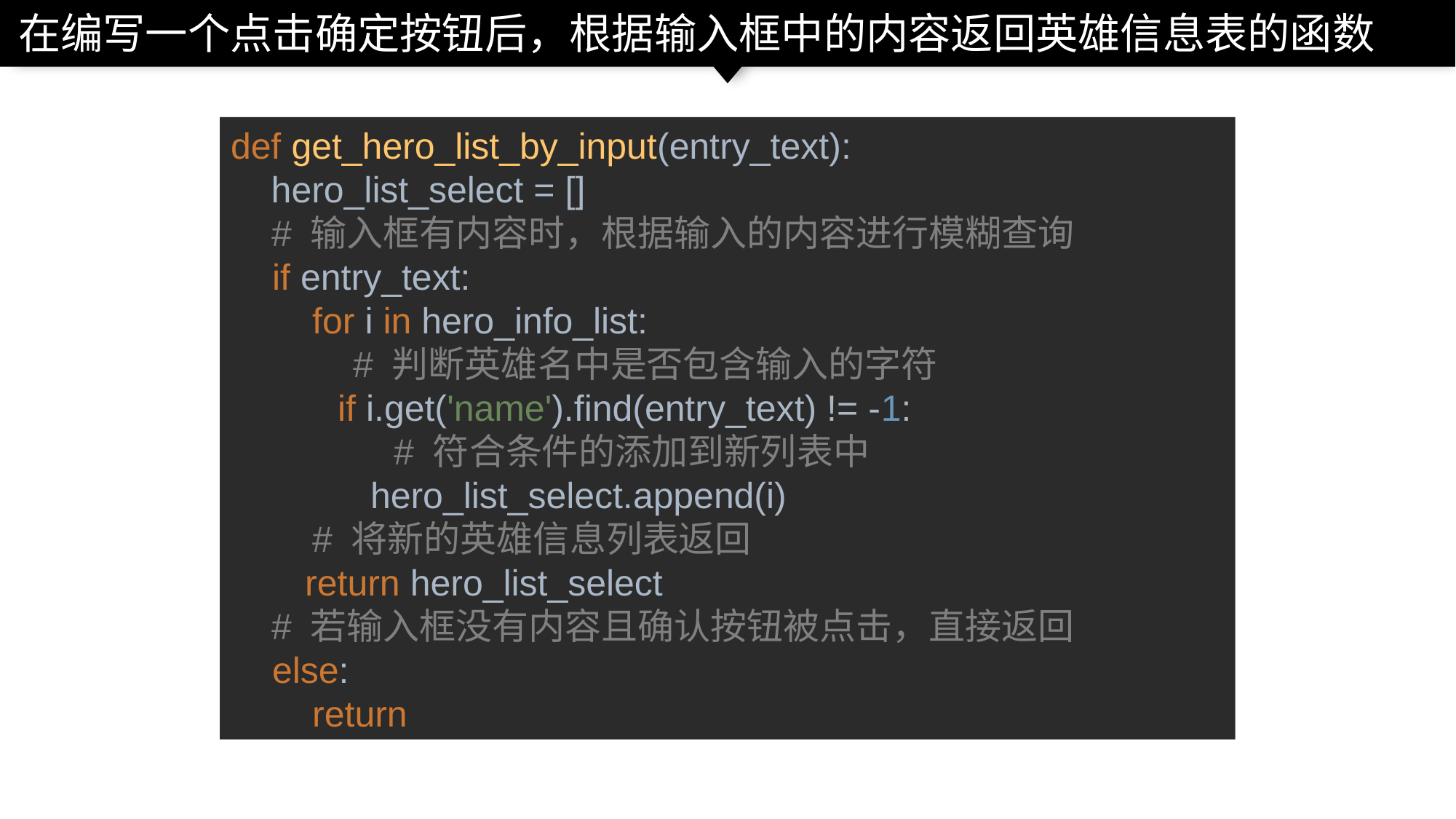

在编写一个点击确定按钮后，根据输入框中的内容返回英雄信息表的函数
def get_hero_list_by_input(entry_text):
    hero_list_select = []
    # 输入框有内容时，根据输入的内容进行模糊查询
    if entry_text:
        for i in hero_info_list:
            # 判断英雄名中是否包含输入的字符
            if i.get('name').find(entry_text) != -1:
                # 符合条件的添加到新列表中
                hero_list_select.append(i)
        # 将新的英雄信息列表返回
        return hero_list_select
    # 若输入框没有内容且确认按钮被点击，直接返回
    else:
        return